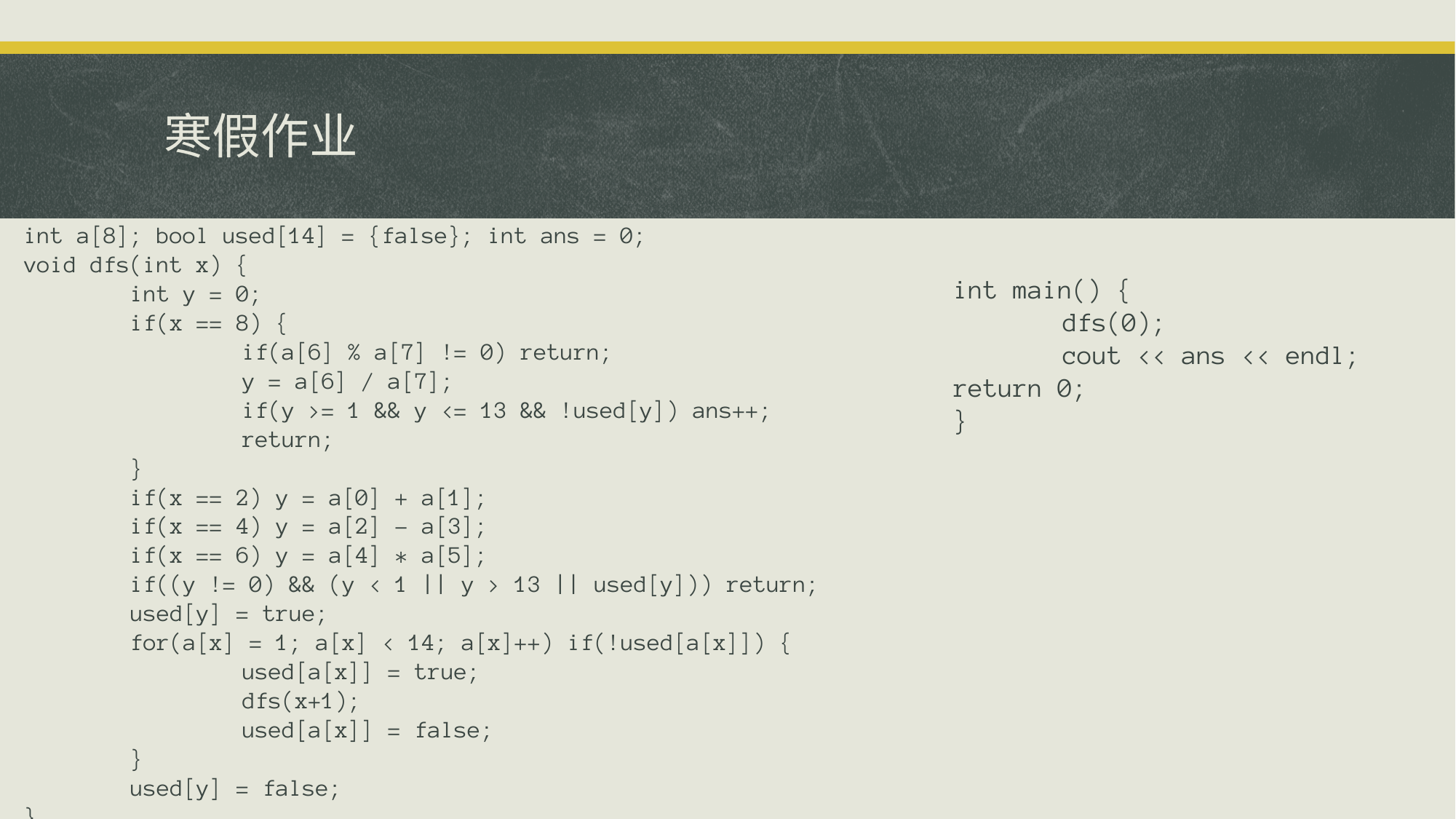

# 寒假作业

int a[8]; bool used[14] = {false}; int ans = 0;
void dfs(int x) {
        int y = 0;
        if(x == 8) {
		if(a[6] % a[7] != 0) return;
		y = a[6] / a[7];
		if(y >= 1 && y <= 13 && !used[y]) ans++;
		return;
        }
        if(x == 2) y = a[0] + a[1];
        if(x == 4) y = a[2] - a[3];
        if(x == 6) y = a[4] * a[5];
        if((y != 0) && (y < 1 || y > 13 || used[y])) return;
        used[y] = true;
        for(a[x] = 1; a[x] < 14; a[x]++) if(!used[a[x]]) {
        		used[a[x]] = true;
		dfs(x+1);
		used[a[x]] = false;
        }
        used[y] = false;
}

int main() {
	dfs(0);
	cout << ans << endl;		return 0;
}